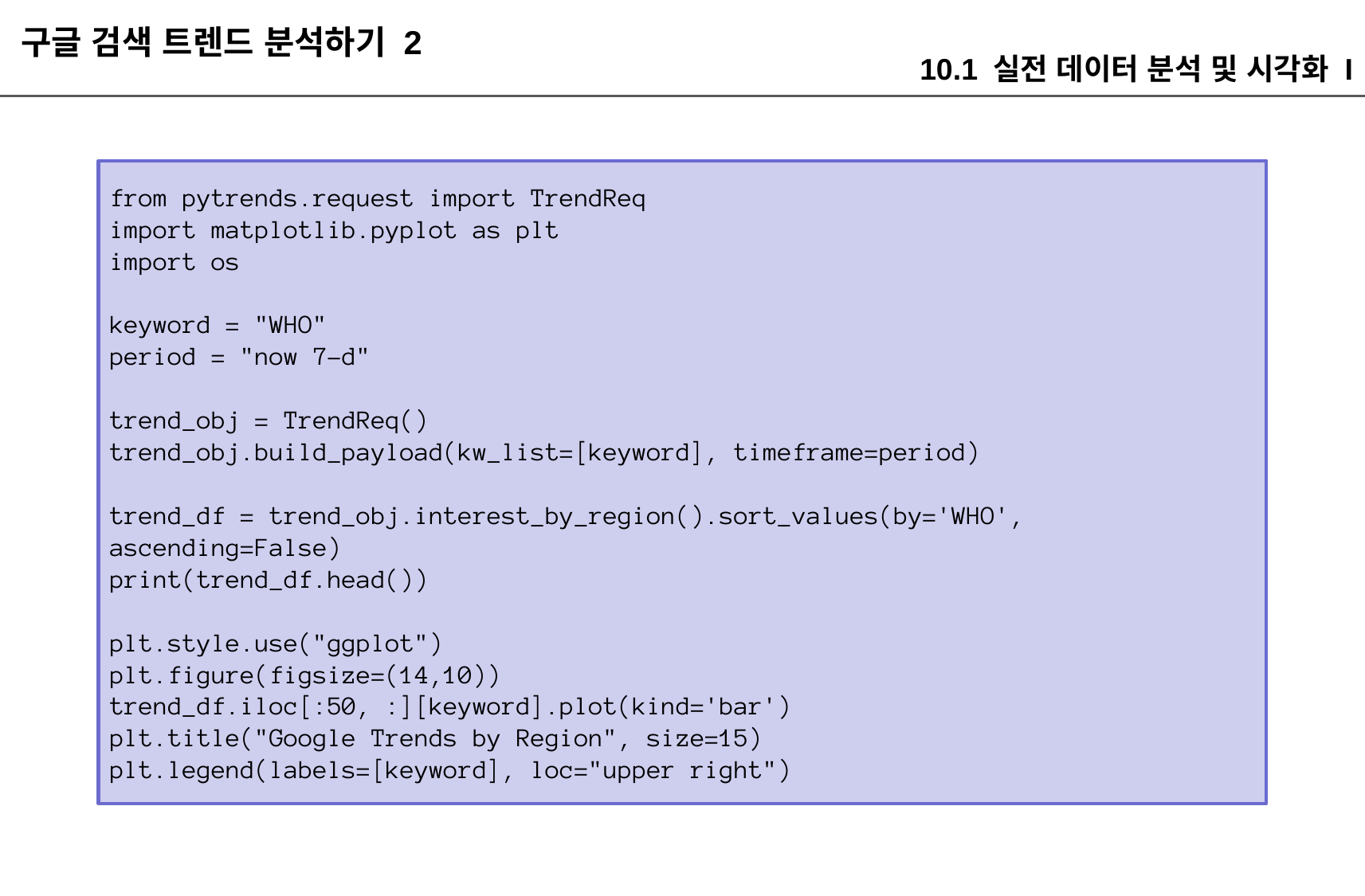

구글 검색 트렌드 분석하기 2
10.1 실전 데이터 분석 및 시각화 I
from pytrends.request import TrendReq
import matplotlib.pyplot as plt
import os

keyword = "WHO"
period = "now 7-d"

trend_obj = TrendReq()
trend_obj.build_payload(kw_list=[keyword], timeframe=period)

trend_df = trend_obj.interest_by_region().sort_values(by='WHO', ascending=False)
print(trend_df.head())

plt.style.use("ggplot")
plt.figure(figsize=(14,10))
trend_df.iloc[:50, :][keyword].plot(kind='bar')
plt.title("Google Trends by Region", size=15)
plt.legend(labels=[keyword], loc="upper right")